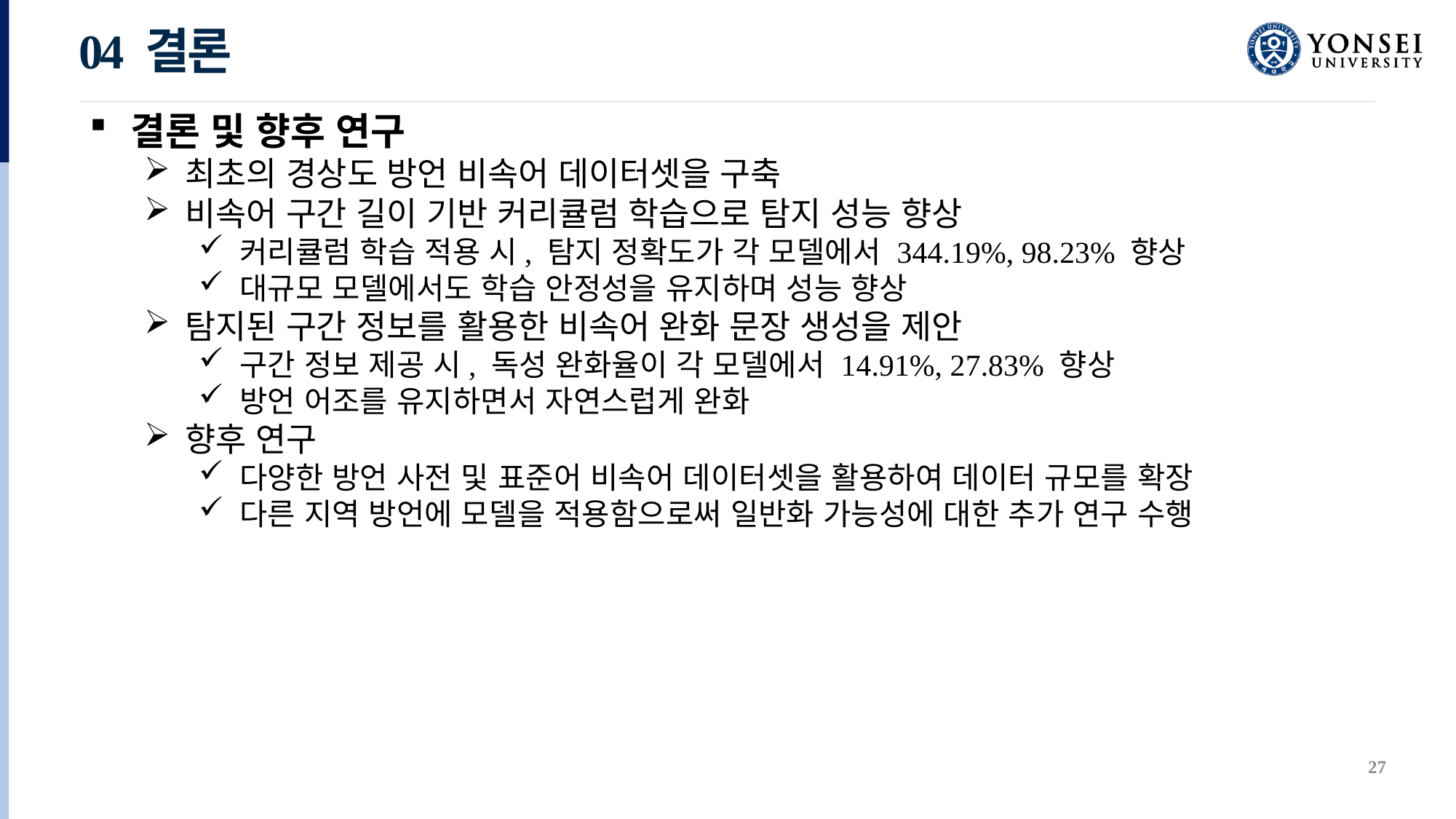

04 결론
결론 및 향후 연구
최초의 경상도 방언 비속어 데이터셋을 구축
비속어 구간 길이 기반 커리큘럼 학습으로 탐지 성능 향상
커리큘럼 학습 적용 시, 탐지 정확도가 각 모델에서 344.19%, 98.23% 향상
대규모 모델에서도 학습 안정성을 유지하며 성능 향상
탐지된 구간 정보를 활용한 비속어 완화 문장 생성을 제안
구간 정보 제공 시, 독성 완화율이 각 모델에서 14.91%, 27.83% 향상
방언 어조를 유지하면서 자연스럽게 완화
향후 연구
다양한 방언 사전 및 표준어 비속어 데이터셋을 활용하여 데이터 규모를 확장
다른 지역 방언에 모델을 적용함으로써 일반화 가능성에 대한 추가 연구 수행
27